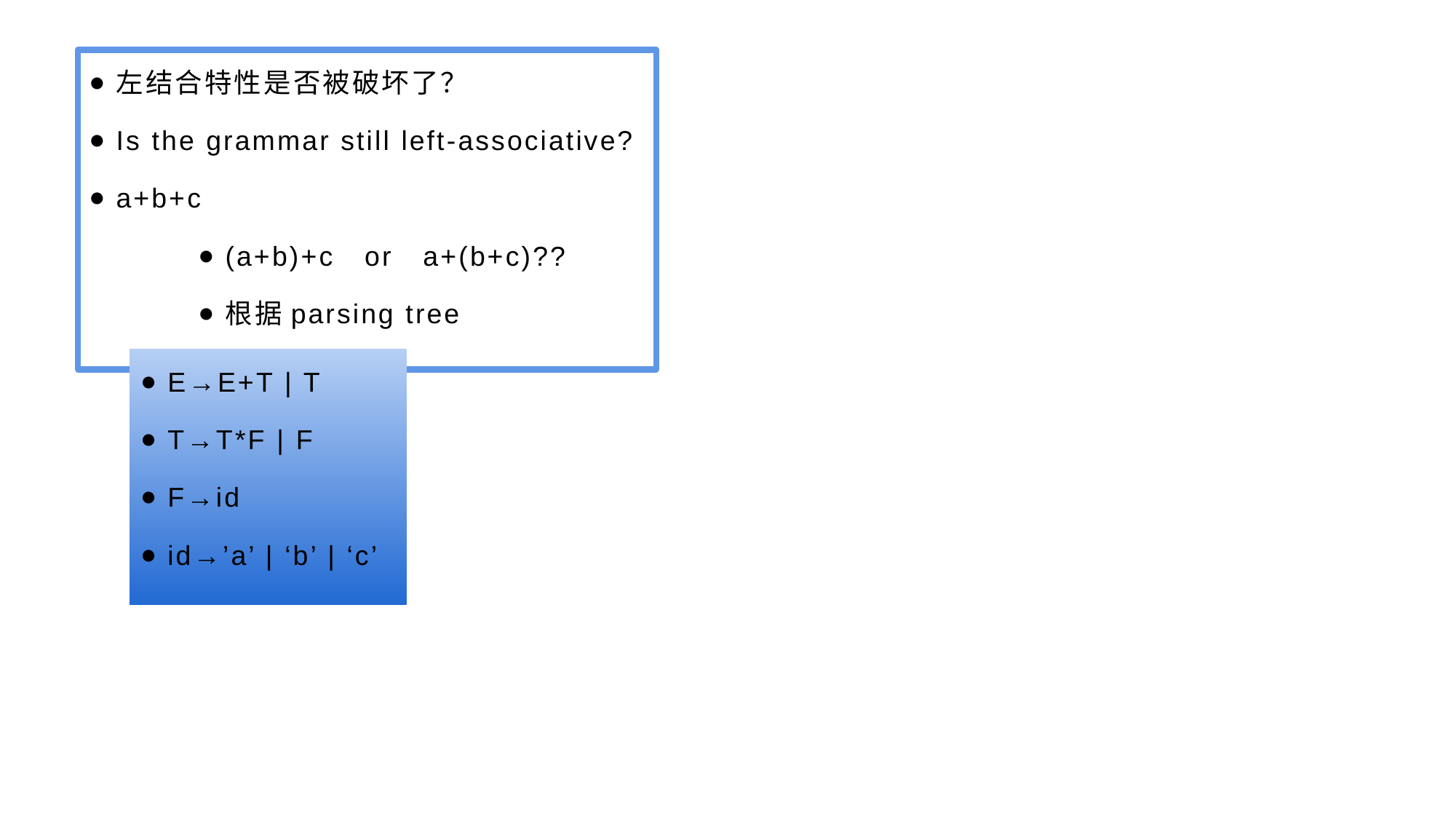

左结合特性是否被破坏了？
Is the grammar still left-associative?
a+b+c
(a+b)+c   or   a+(b+c)??
根据parsing tree

E→E+T | T
T→T*F | F
F→id
id→’a’ | ‘b’ | ‘c’
33